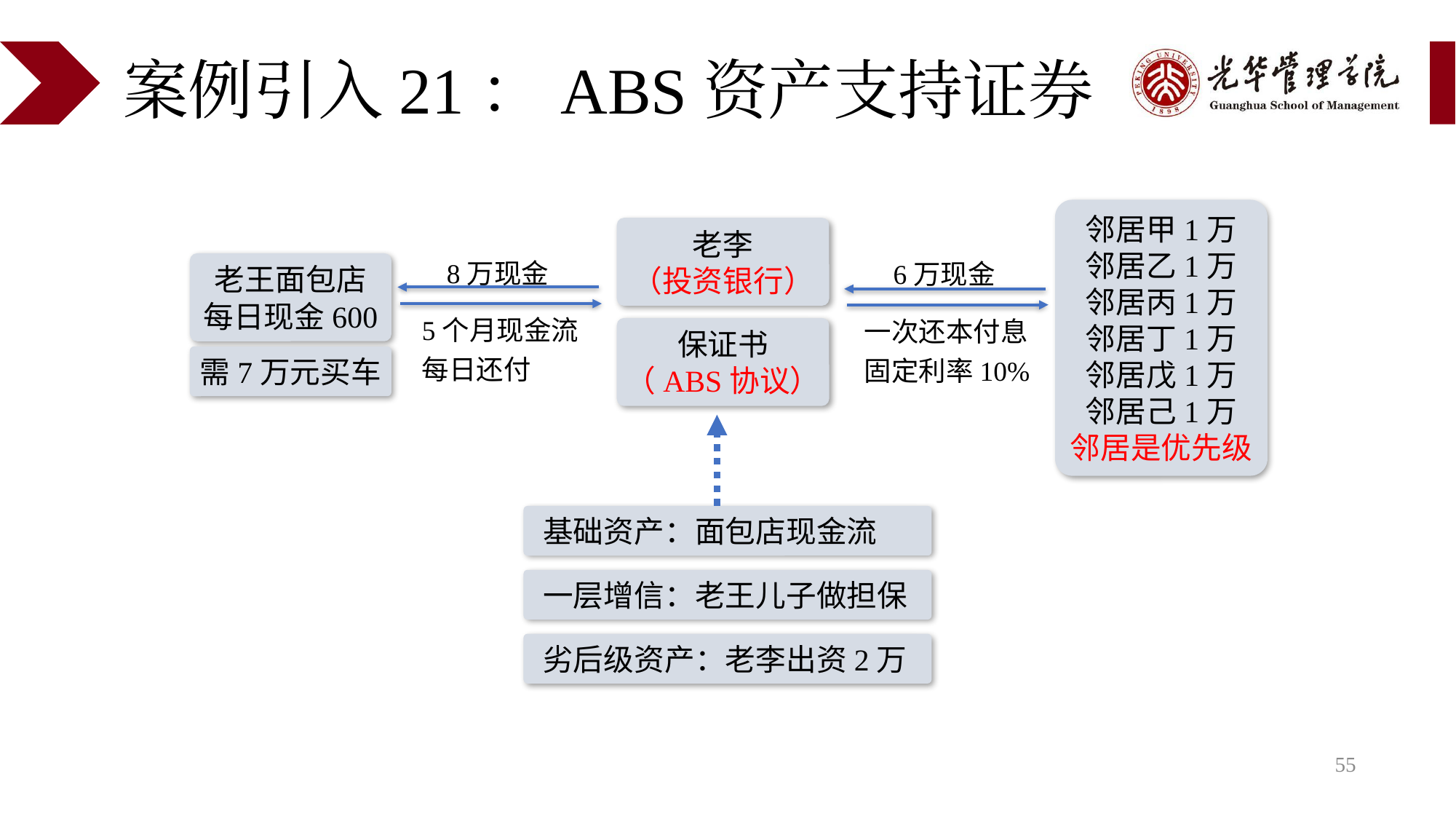

# 案例引入21：ABS资产支持证券
邻居甲1万
邻居乙1万
邻居丙1万
邻居丁1万
邻居戊1万
邻居己1万
邻居是优先级
老李
（投资银行）
8万现金
6万现金
老王面包店
每日现金600
5个月现金流
每日还付
一次还本付息
固定利率10%
保证书
（ABS协议）
需7万元买车
基础资产：面包店现金流
一层增信：老王儿子做担保
劣后级资产：老李出资2万
55